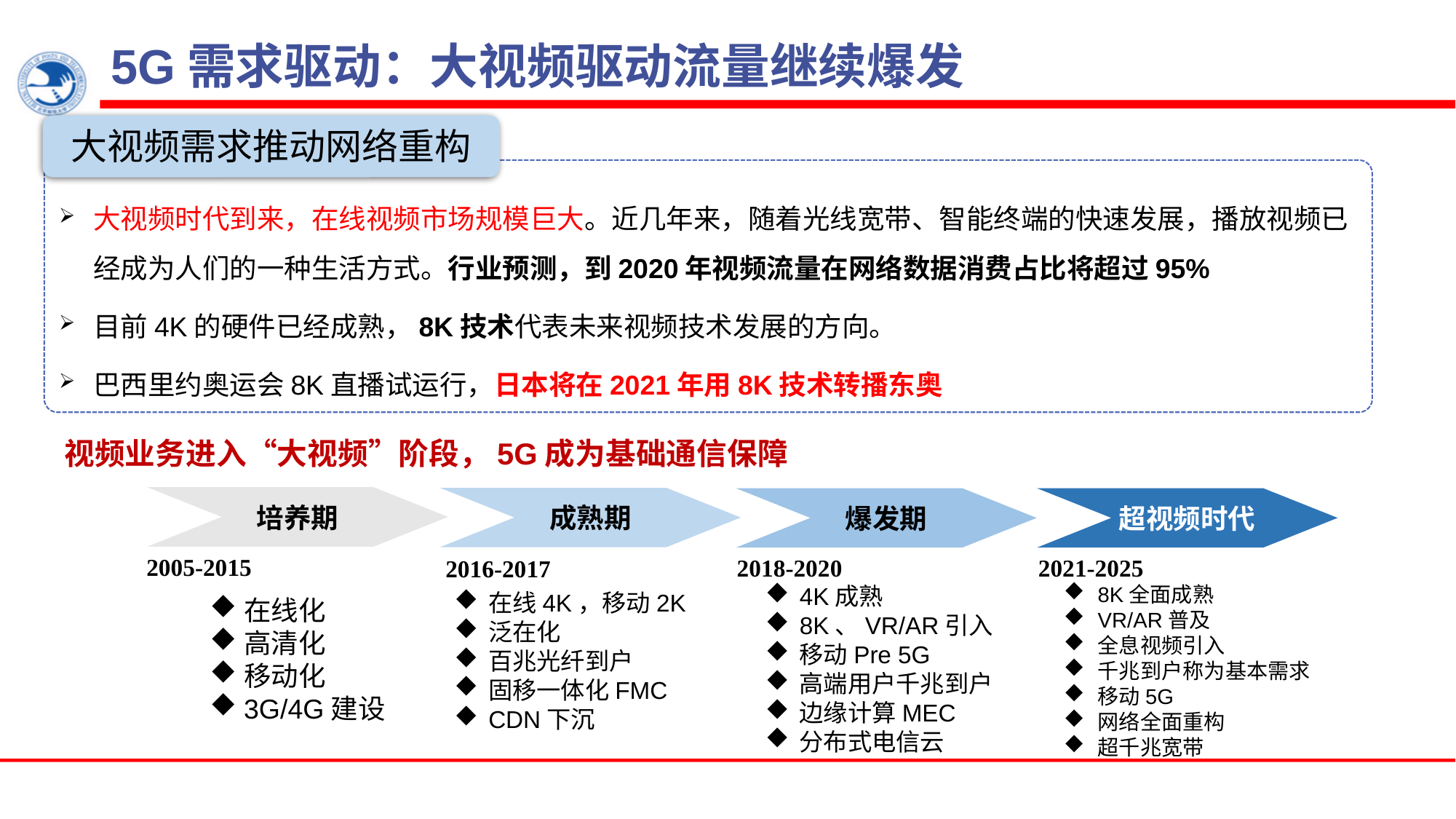

5G需求驱动：大视频驱动流量继续爆发
大视频需求推动网络重构
大视频时代到来，在线视频市场规模巨大。近几年来，随着光线宽带、智能终端的快速发展，播放视频已经成为人们的一种生活方式。行业预测，到2020年视频流量在网络数据消费占比将超过95%
目前4K的硬件已经成熟，8K技术代表未来视频技术发展的方向。
巴西里约奥运会8K直播试运行，日本将在2021年用8K技术转播东奥

视频业务进入“大视频”阶段，5G成为基础通信保障
培养期
成熟期
爆发期
超视频时代
2005-2015
2018-2020
2021-2025
2016-2017
4K成熟
8K、VR/AR引入
移动Pre 5G
高端用户千兆到户
边缘计算MEC
分布式电信云
8K全面成熟
VR/AR普及
全息视频引入
千兆到户称为基本需求
移动5G
网络全面重构
超千兆宽带
在线4K，移动2K
泛在化
百兆光纤到户
固移一体化FMC
CDN下沉
在线化
高清化
移动化
3G/4G建设
8